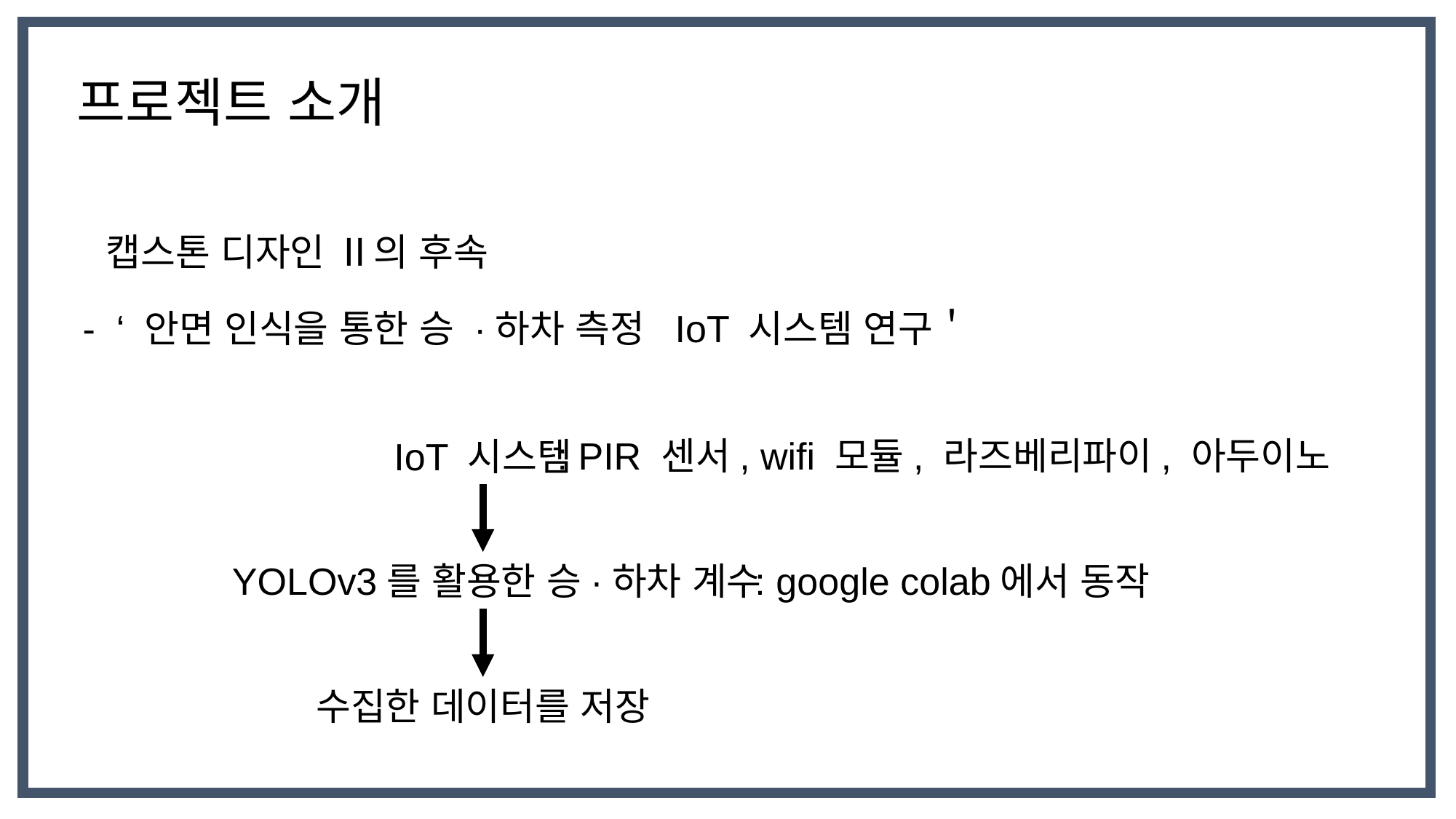

프로젝트 소개
캡스톤 디자인 Ⅱ의 후속
-  ‘ 안면 인식을 통한 승 ·하차 측정  IoT 시스템 연구＇
: PIR 센서, wifi 모듈, 라즈베리파이, 아두이노
IoT 시스템
YOLOv3를 활용한 승·하차 계수
 : google colab에서 동작
수집한 데이터를 저장